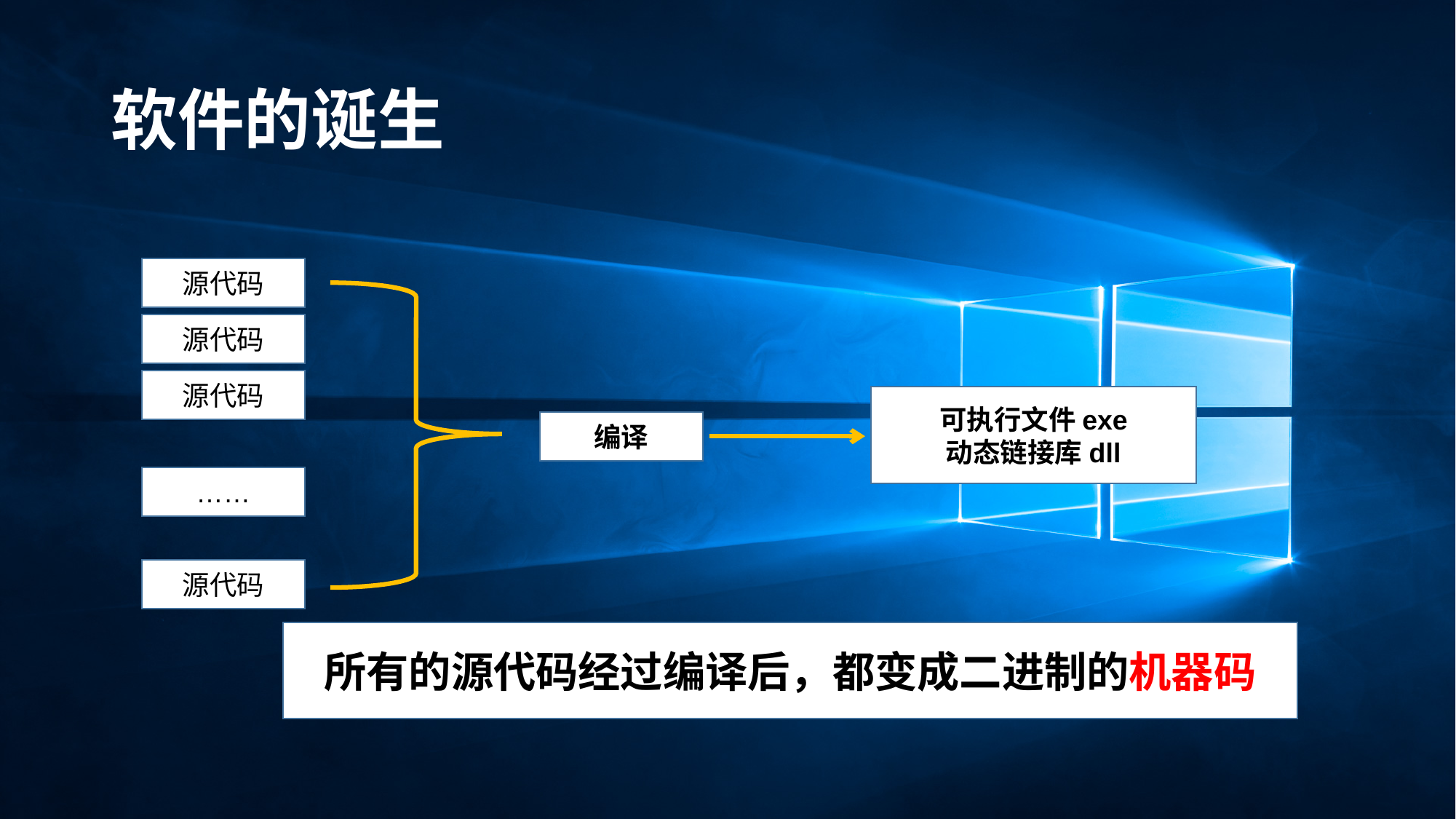

# 软件的诞生
源代码

源代码
源代码
可执行文件exe
动态链接库dll
编译
……
源代码
所有的源代码经过编译后，都变成二进制的机器码